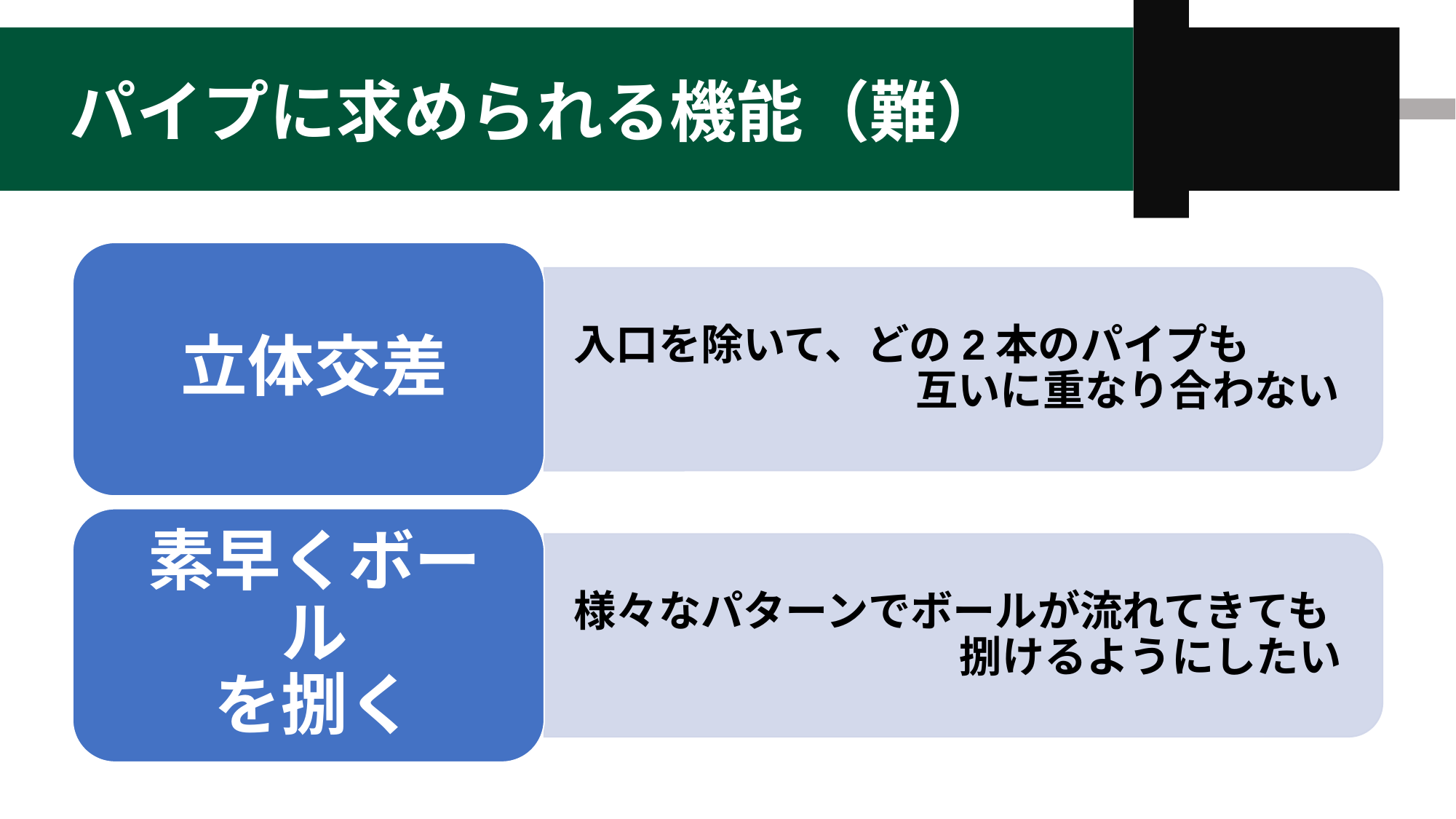

# パイプに求められる機能（難）
入口を除いて、どの2本のパイプも
互いに重なり合わない
立体交差
様々なパターンでボールが流れてきても
捌けるようにしたい
素早くボール
を捌く